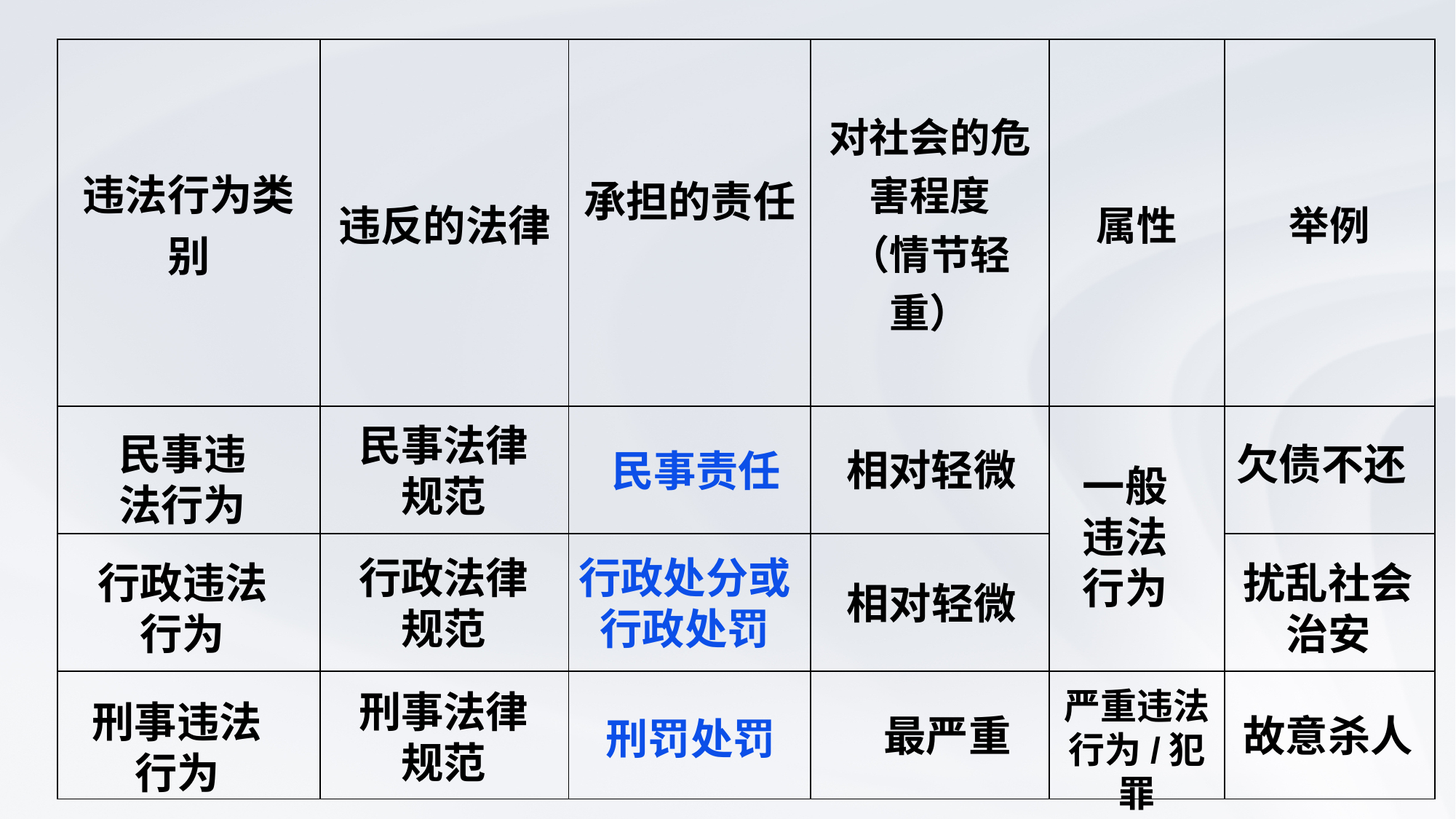

| 违法行为类别 | 违反的法律 | 承担的责任 | 对社会的危害程度 （情节轻重） | 属性 | 举例 |
| --- | --- | --- | --- | --- | --- |
|  |  |  |  |  |  |
|  |  |  |  |  |  |
|  |  |  |  |  |  |
|  |  |  |  |  |  |
民事法律规范
民事违法行为
欠债不还
相对轻微
民事责任
一般违法行为
行政处分或行政处罚
行政法律规范
扰乱社会治安
行政违法行为
相对轻微
严重违法行为/犯罪
刑事法律规范
刑事违法行为
最严重
故意杀人
刑罚处罚